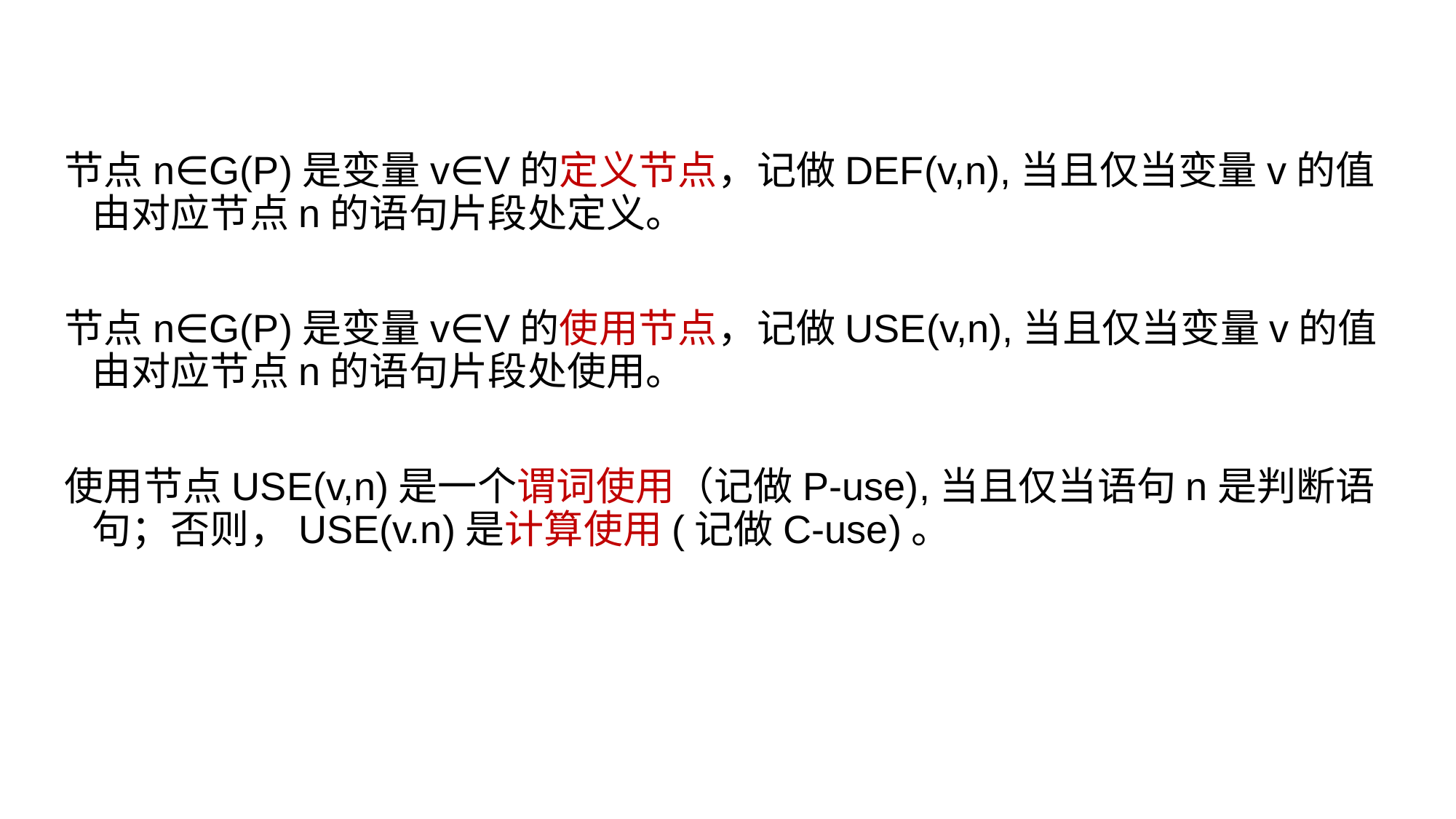

节点n∈G(P)是变量v∈V的定义节点，记做DEF(v,n),当且仅当变量v的值由对应节点n的语句片段处定义。

节点n∈G(P)是变量v∈V的使用节点，记做USE(v,n),当且仅当变量v的值由对应节点n的语句片段处使用。

使用节点USE(v,n)是一个谓词使用（记做P-use),当且仅当语句n是判断语句；否则，USE(v.n)是计算使用(记做C-use)。